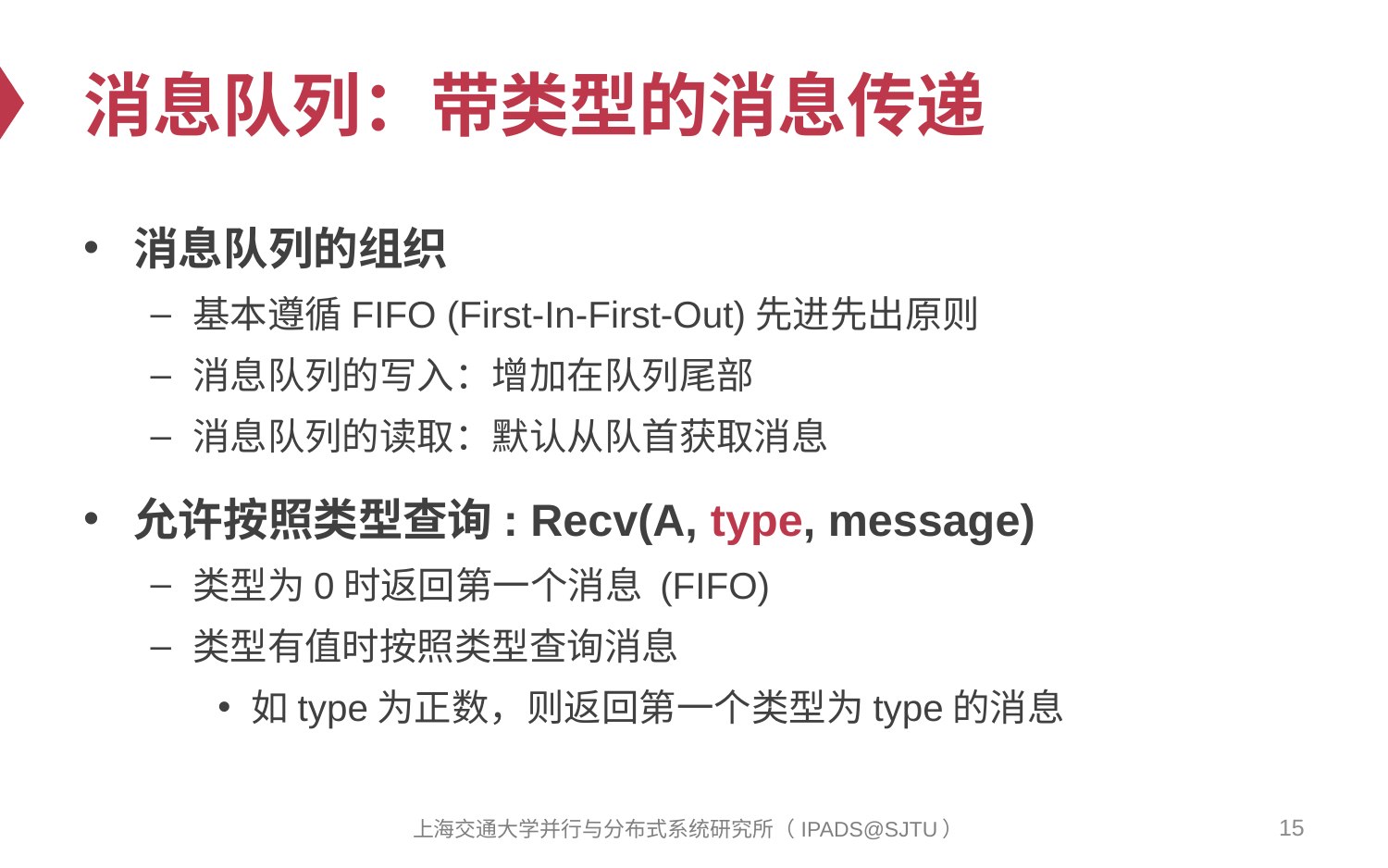

# 消息队列：带类型的消息传递
消息队列的组织
基本遵循FIFO (First-In-First-Out)先进先出原则
消息队列的写入：增加在队列尾部
消息队列的读取：默认从队首获取消息
允许按照类型查询: Recv(A, type, message)
类型为0时返回第一个消息 (FIFO)
类型有值时按照类型查询消息
如type为正数，则返回第一个类型为type的消息

15
上海交通大学并行与分布式系统研究所（IPADS@SJTU）